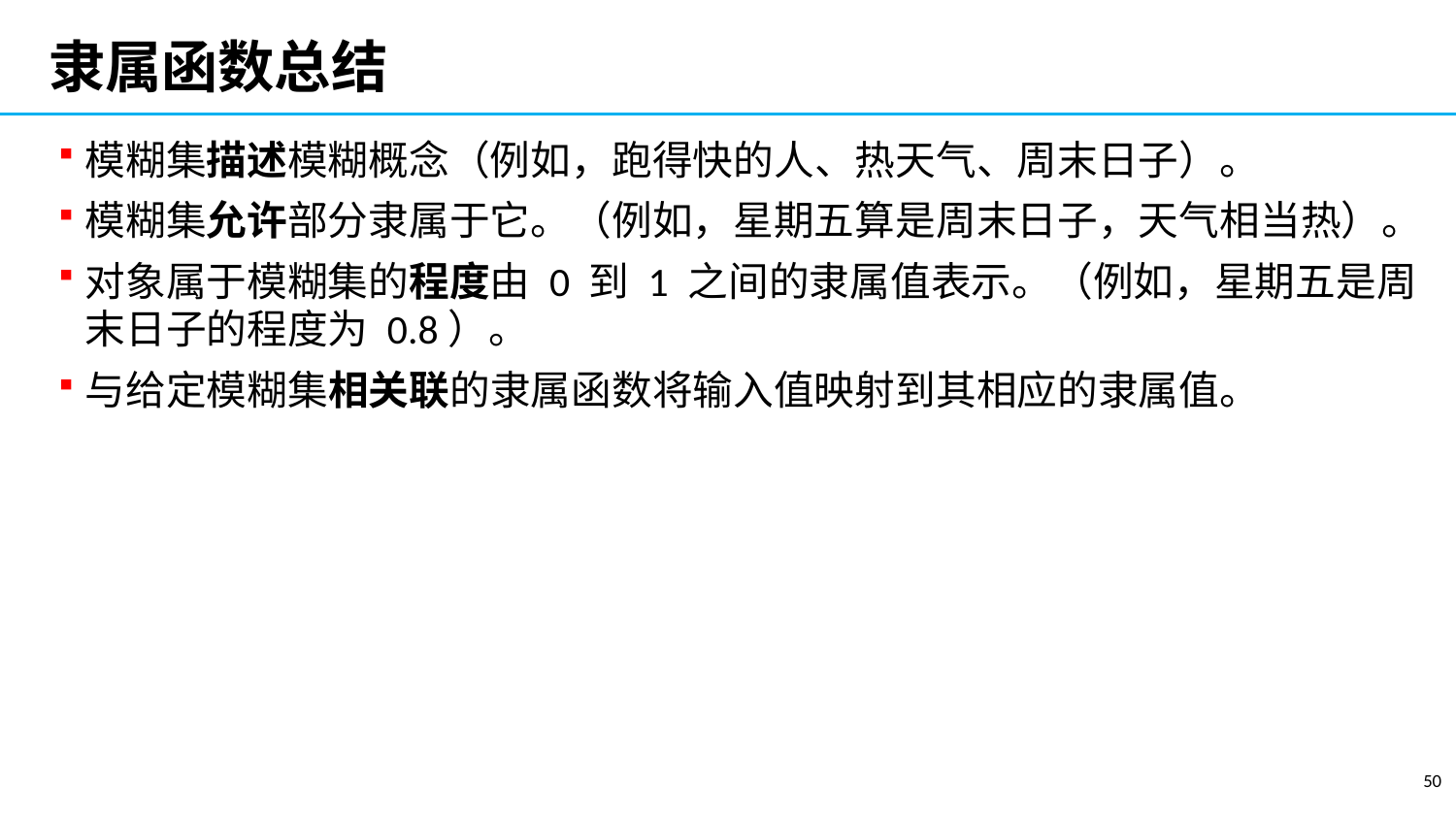

# 隶属函数总结
模糊集描述模糊概念（例如，跑得快的人、热天气、周末日子）。
模糊集允许部分隶属于它。（例如，星期五算是周末日子，天气相当热）。
对象属于模糊集的程度由 0 到 1 之间的隶属值表示。（例如，星期五是周末日子的程度为 0.8）。
与给定模糊集相关联的隶属函数将输入值映射到其相应的隶属值。
50